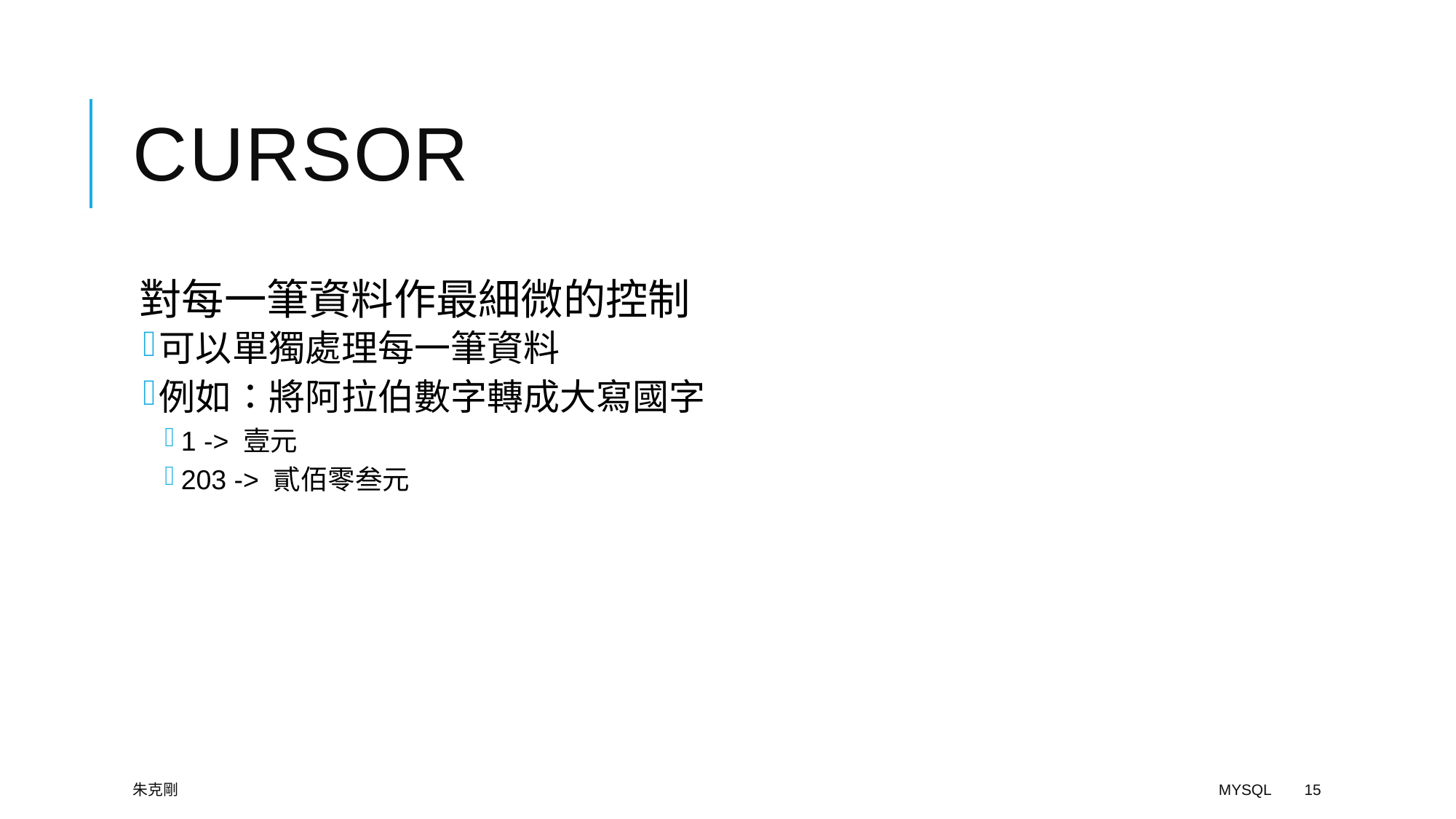

# Cursor
對每一筆資料作最細微的控制
可以單獨處理每一筆資料
例如：將阿拉伯數字轉成大寫國字
1 -> 壹元
203 -> 貳佰零叁元

朱克剛
MySQL
15